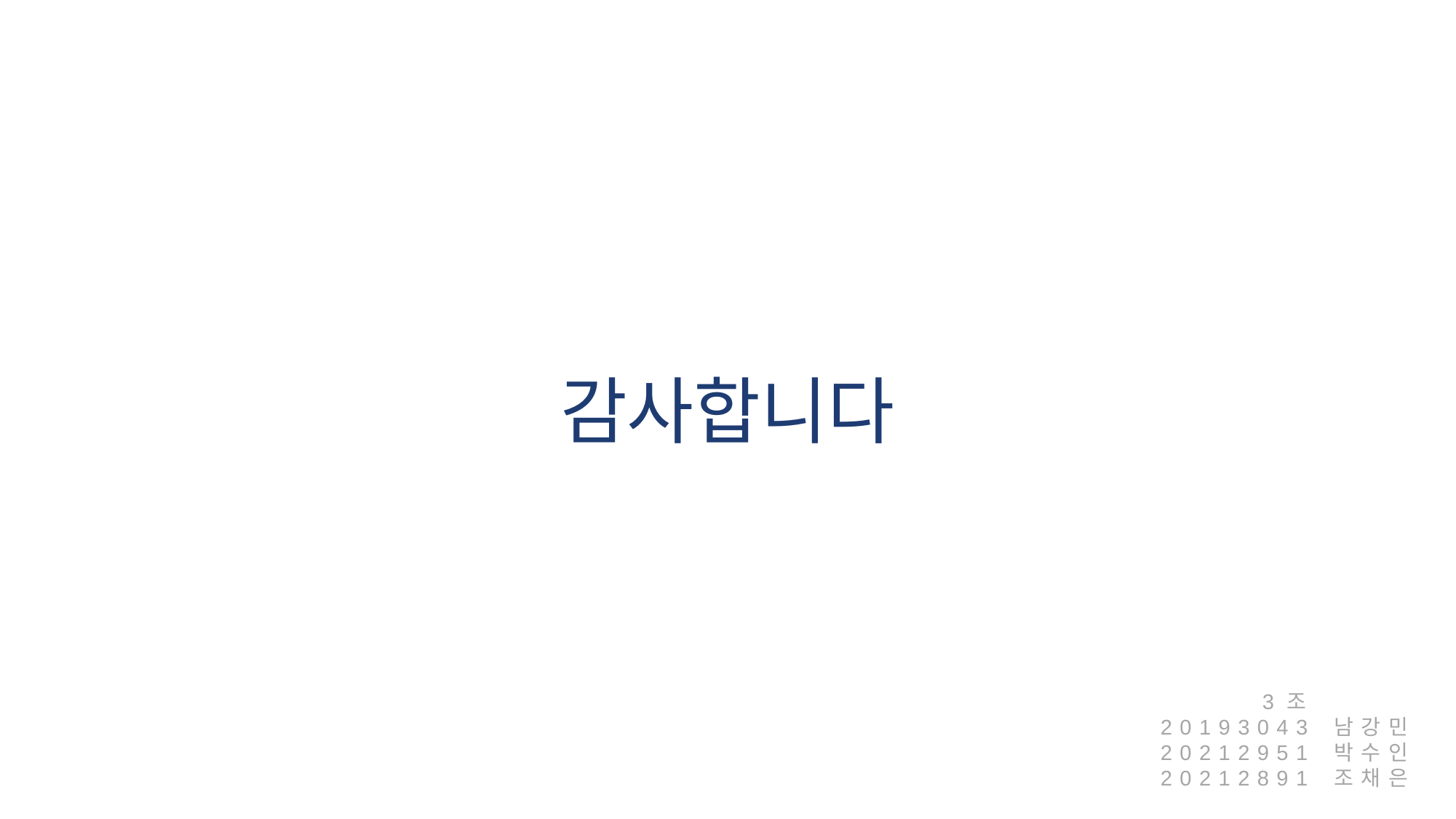

감사합니다
3조
20193043 남강민
20212951 박수인
20212891 조채은